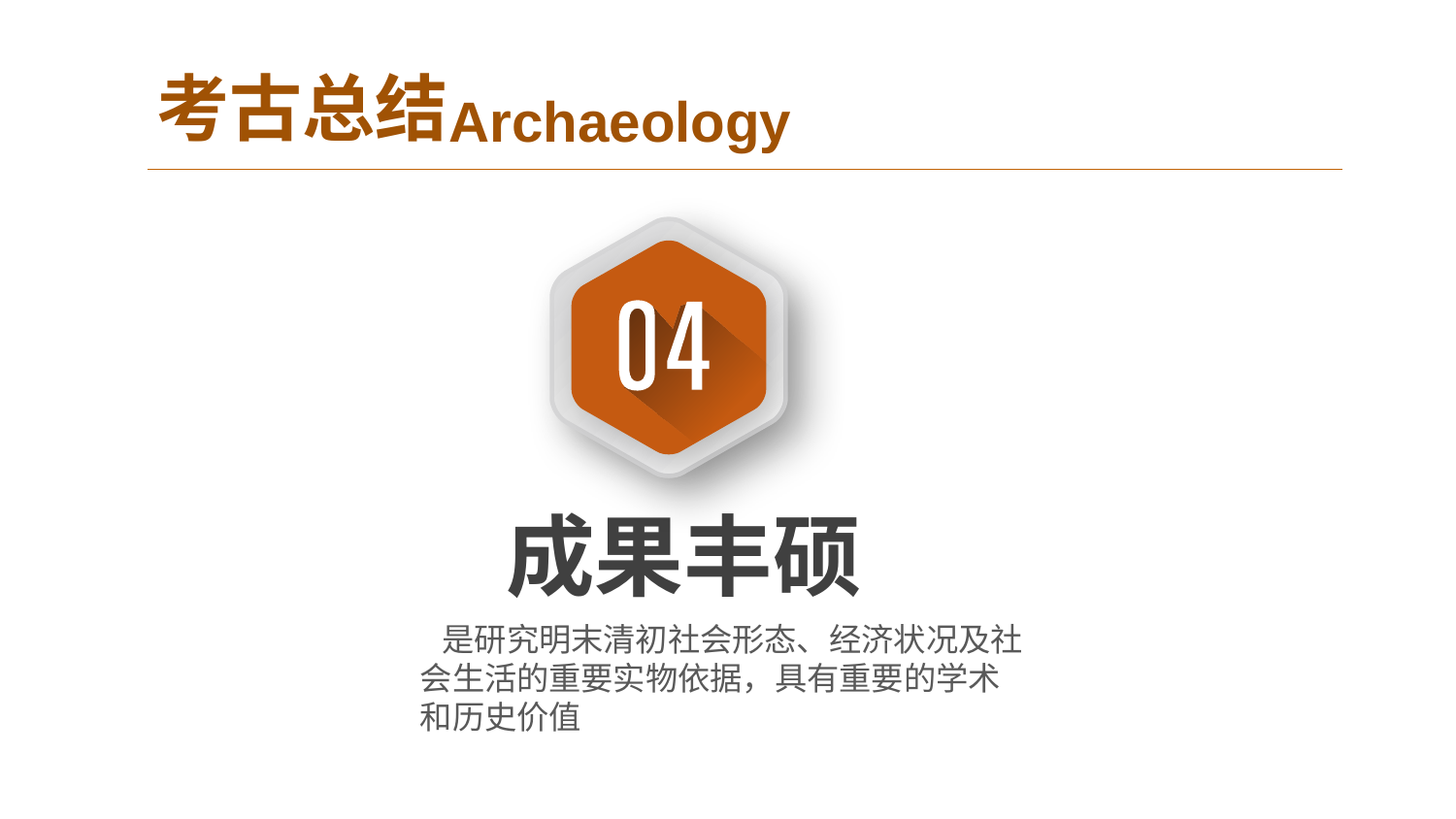

考古总结
Archaeology

   成果丰硕
  是研究明末清初社会形态、经济状况及社会生活的重要实物依据，具有重要的学术和历史价值